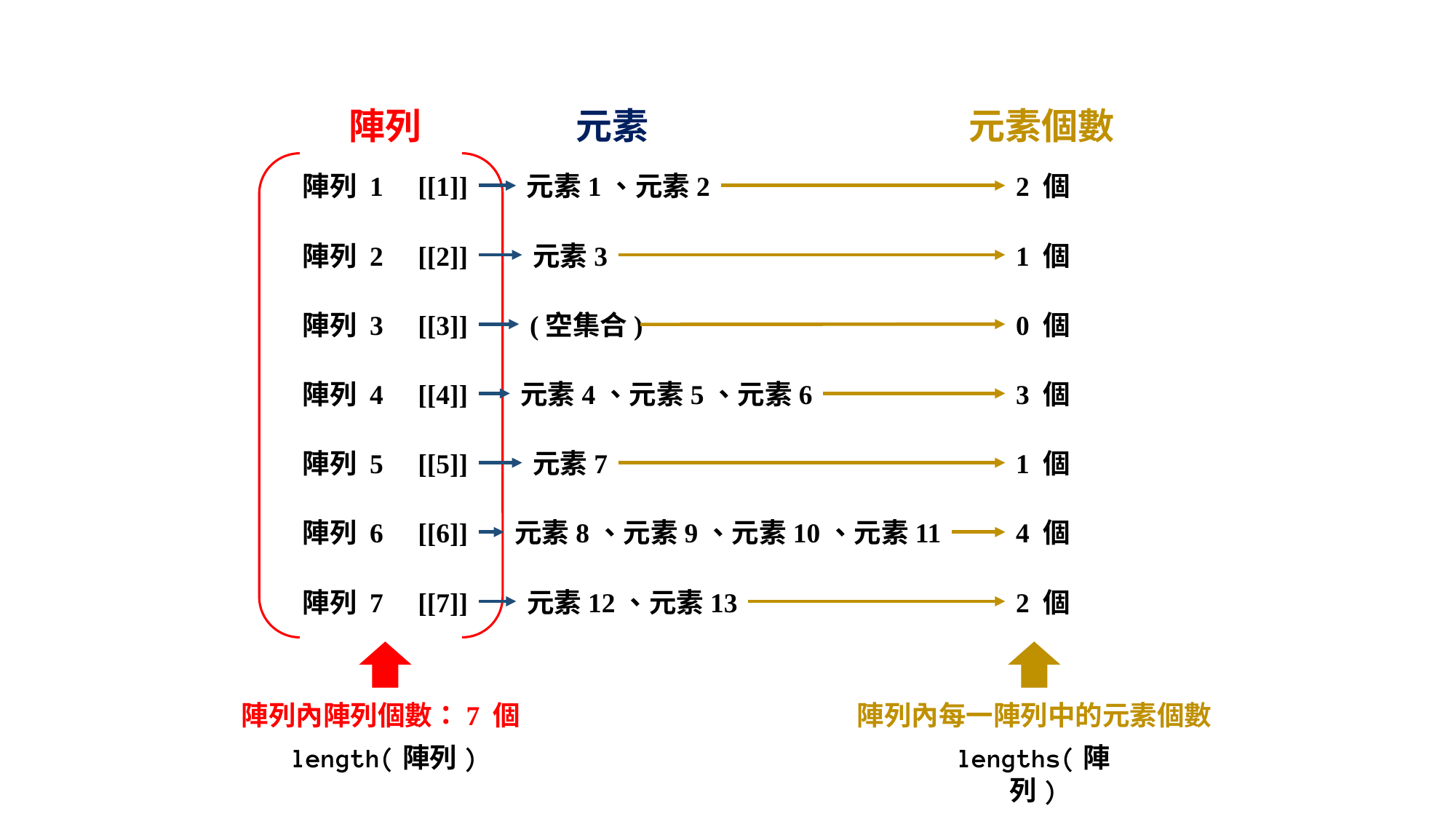

陣列
元素
元素個數

陣列 1     [[1]]
元素1、元素2
2 個
陣列 2     [[2]]
元素3
1 個
陣列 3     [[3]]
(空集合)
0 個
陣列 4     [[4]]
3 個
元素4、元素5、元素6
陣列 5     [[5]]
元素7
1 個
陣列 6     [[6]]
元素8、元素9、元素10、元素11
4 個
陣列 7     [[7]]
元素12、元素13
2 個

陣列內陣列個數：7 個
陣列內每一陣列中的元素個數
length(陣列)
lengths(陣列)